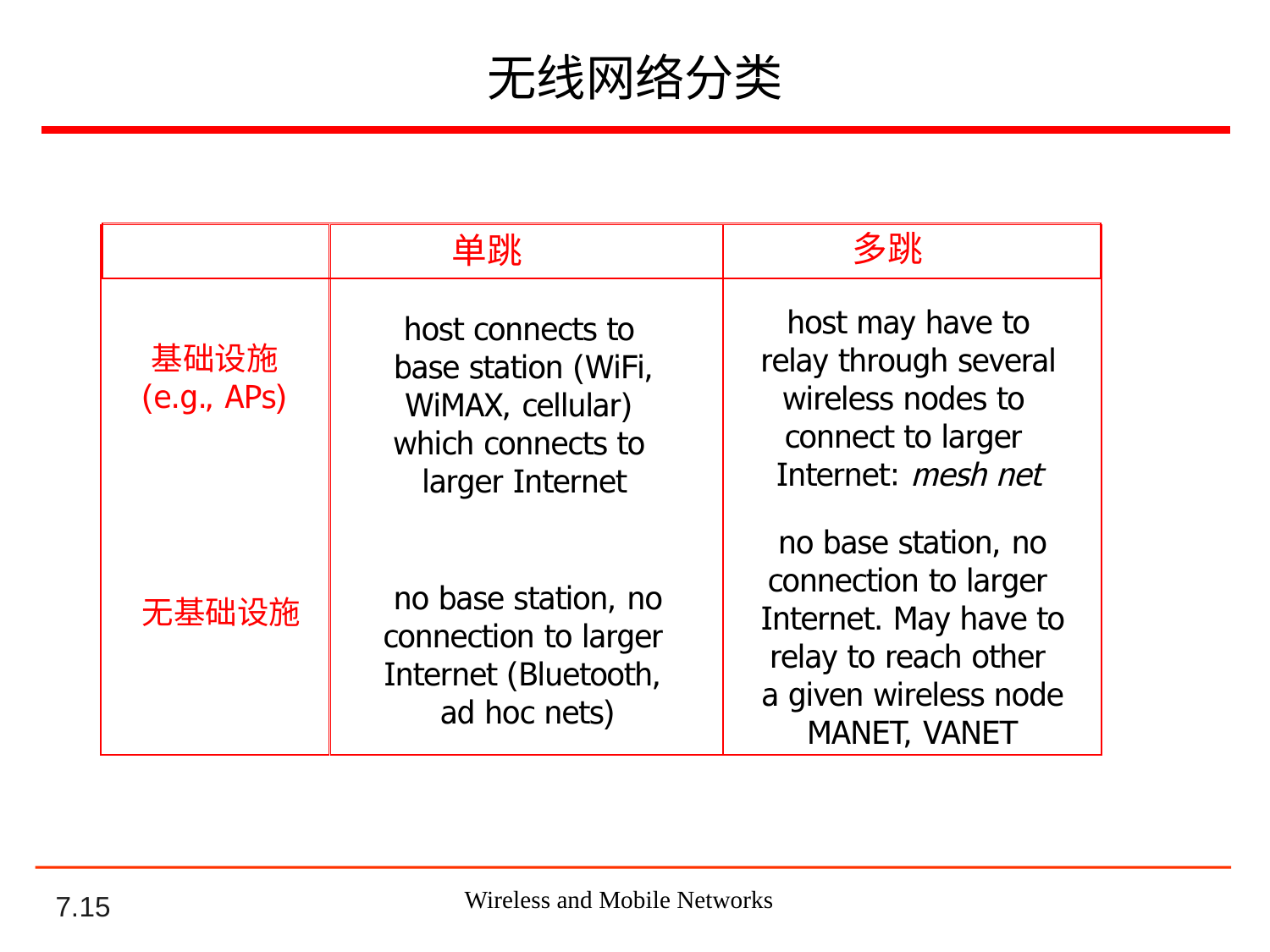

# 无线网络分类
多跳
单跳

host may have to
relay through several
wireless nodes to
connect to larger
Internet: mesh net
host connects to
base station (WiFi,
WiMAX, cellular)
which connects to
larger Internet
基础设施
(e.g., APs)
no base station, no
connection to larger
Internet. May have to
relay to reach other
a given wireless node
MANET, VANET
no base station, no
connection to larger
Internet (Bluetooth,
ad hoc nets)
无基础设施